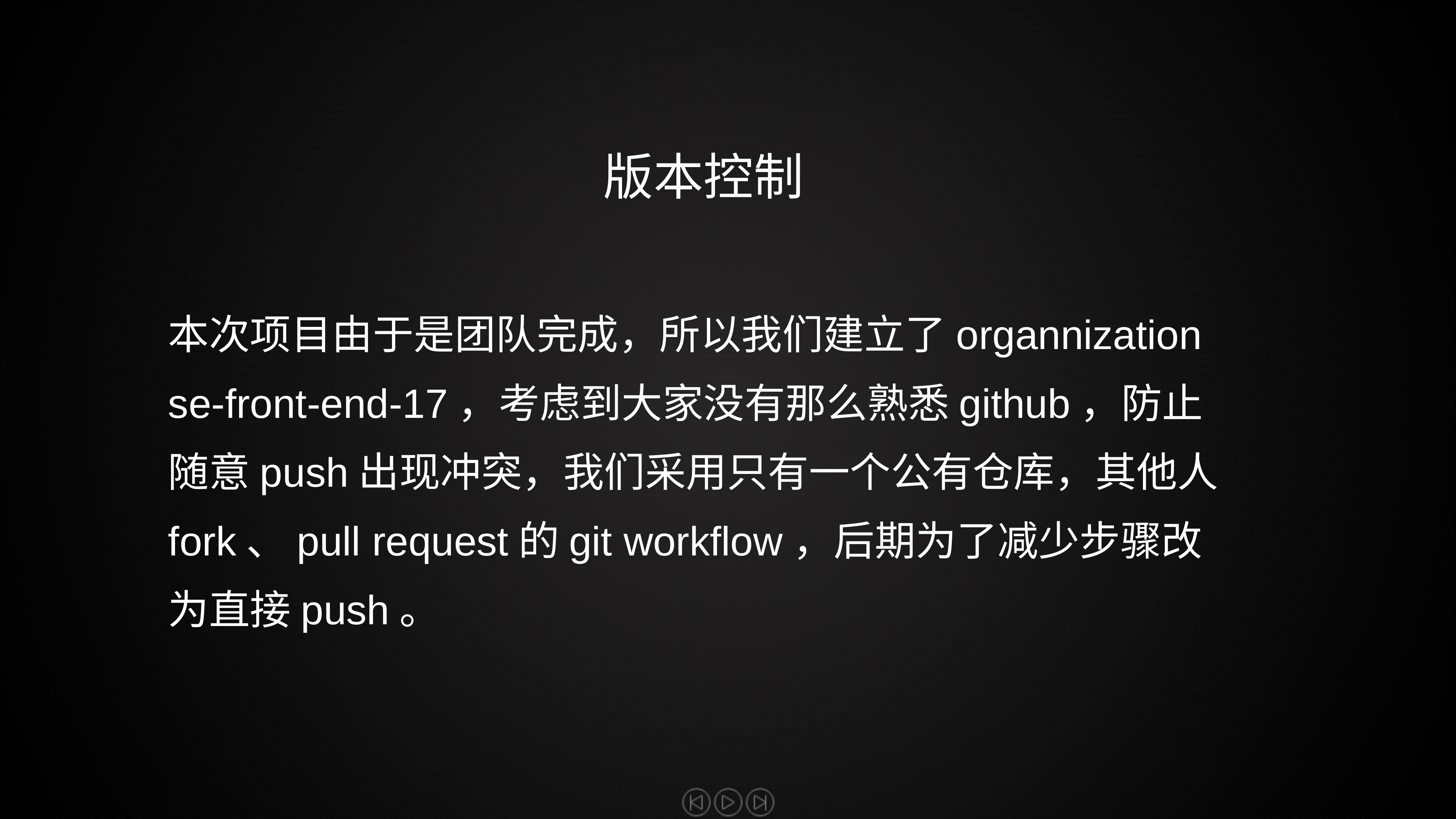

版本控制

本次项目由于是团队完成，所以我们建立了organnization
se-front-end-17，考虑到大家没有那么熟悉github，防止随意push出现冲突，我们采用只有一个公有仓库，其他人fork、pull request的git workflow，后期为了减少步骤改为直接push。